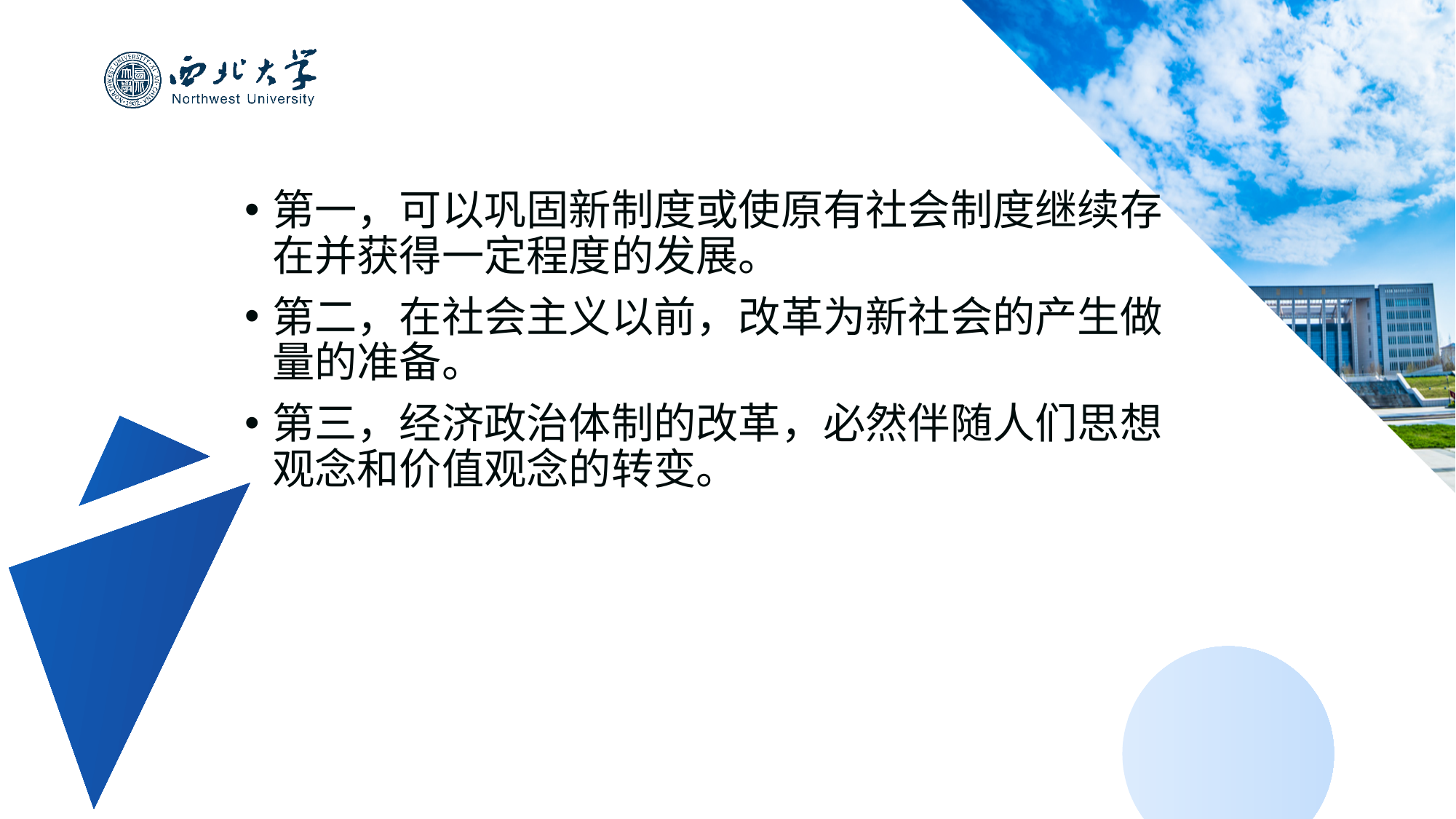

第一，可以巩固新制度或使原有社会制度继续存在并获得一定程度的发展。
第二，在社会主义以前，改革为新社会的产生做量的准备。
第三，经济政治体制的改革，必然伴随人们思想观念和价值观念的转变。